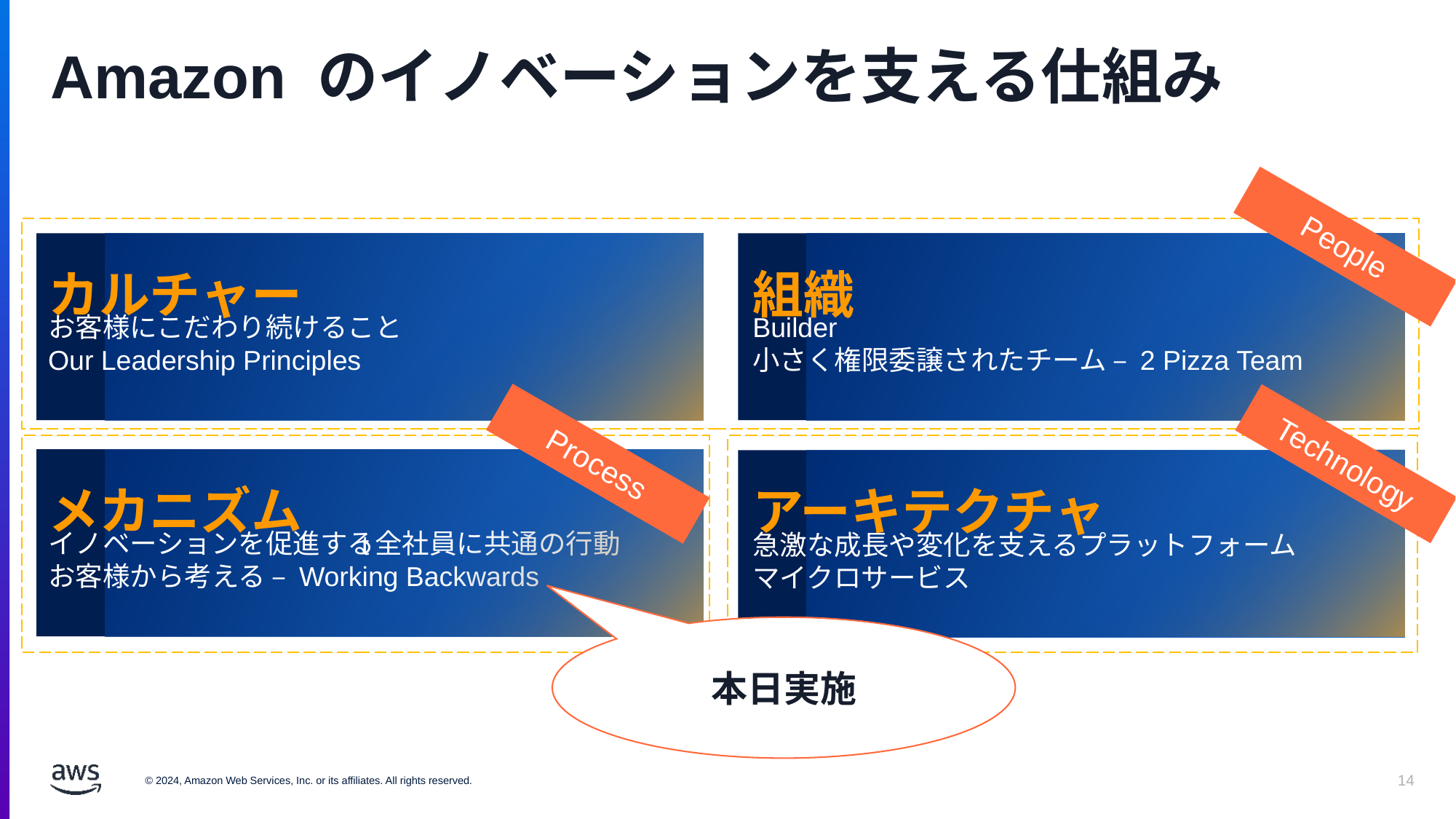

# Amazon のイノベーションを支える仕組み

People

カルチャー
お客様にこだわり続けること
Our Leadership Principles

組織
Builder
小さく権限委譲されたチーム – 2 Pizza Team

メカニズム
イノベーションを促進する全社員に共通の行動
お客様から考える – Working Backwards

アーキテクチャ
急激な成長や変化を支えるプラットフォーム
マイクロサービス
t

Process
Technology
本日実施
14